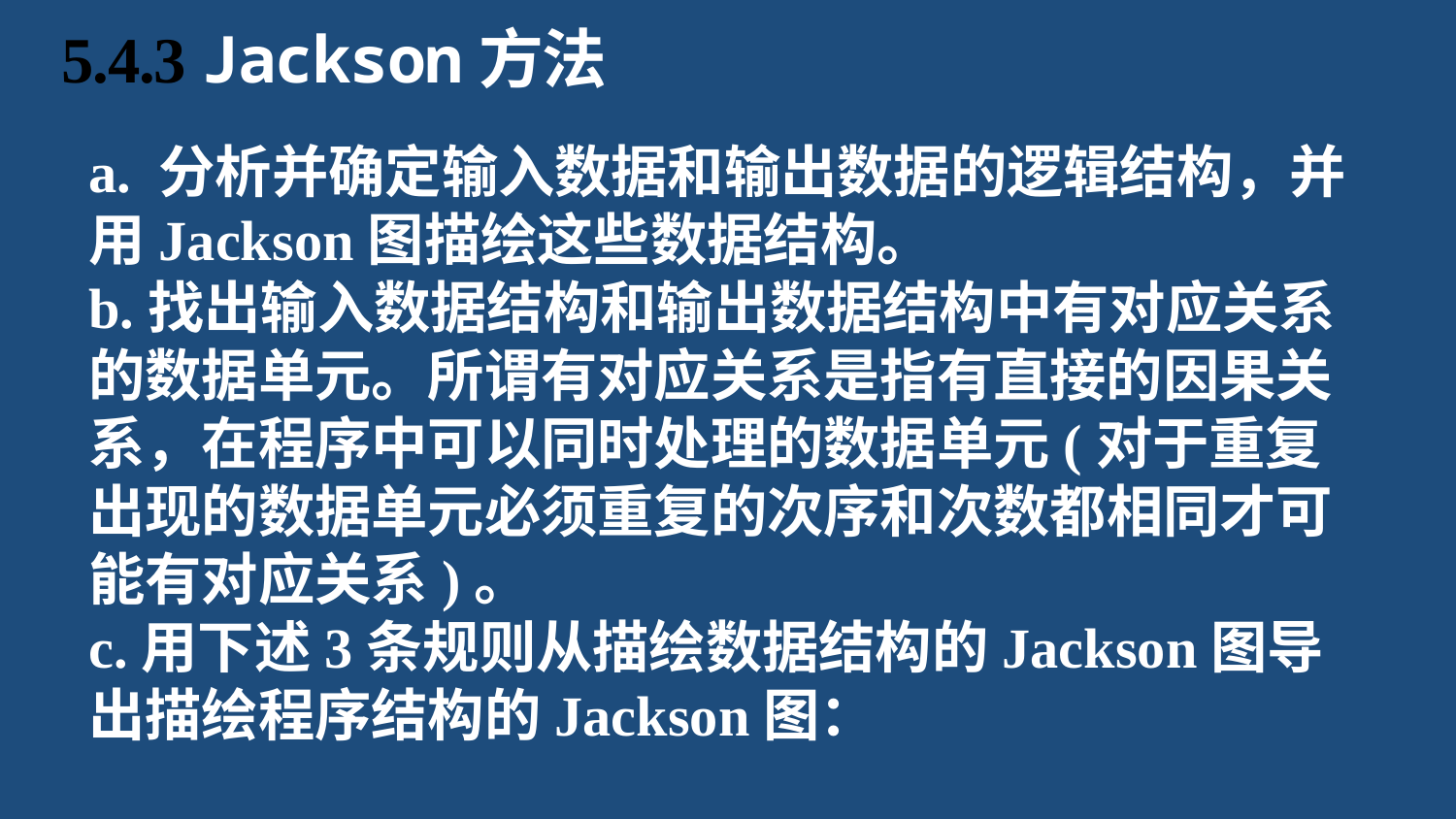

# 5.4.3 Jackson方法
a. 分析并确定输入数据和输出数据的逻辑结构，并用Jackson图描绘这些数据结构。
b.找出输入数据结构和输出数据结构中有对应关系的数据单元。所谓有对应关系是指有直接的因果关系，在程序中可以同时处理的数据单元(对于重复出现的数据单元必须重复的次序和次数都相同才可能有对应关系)。
c.用下述3条规则从描绘数据结构的Jackson图导出描绘程序结构的Jackson图：